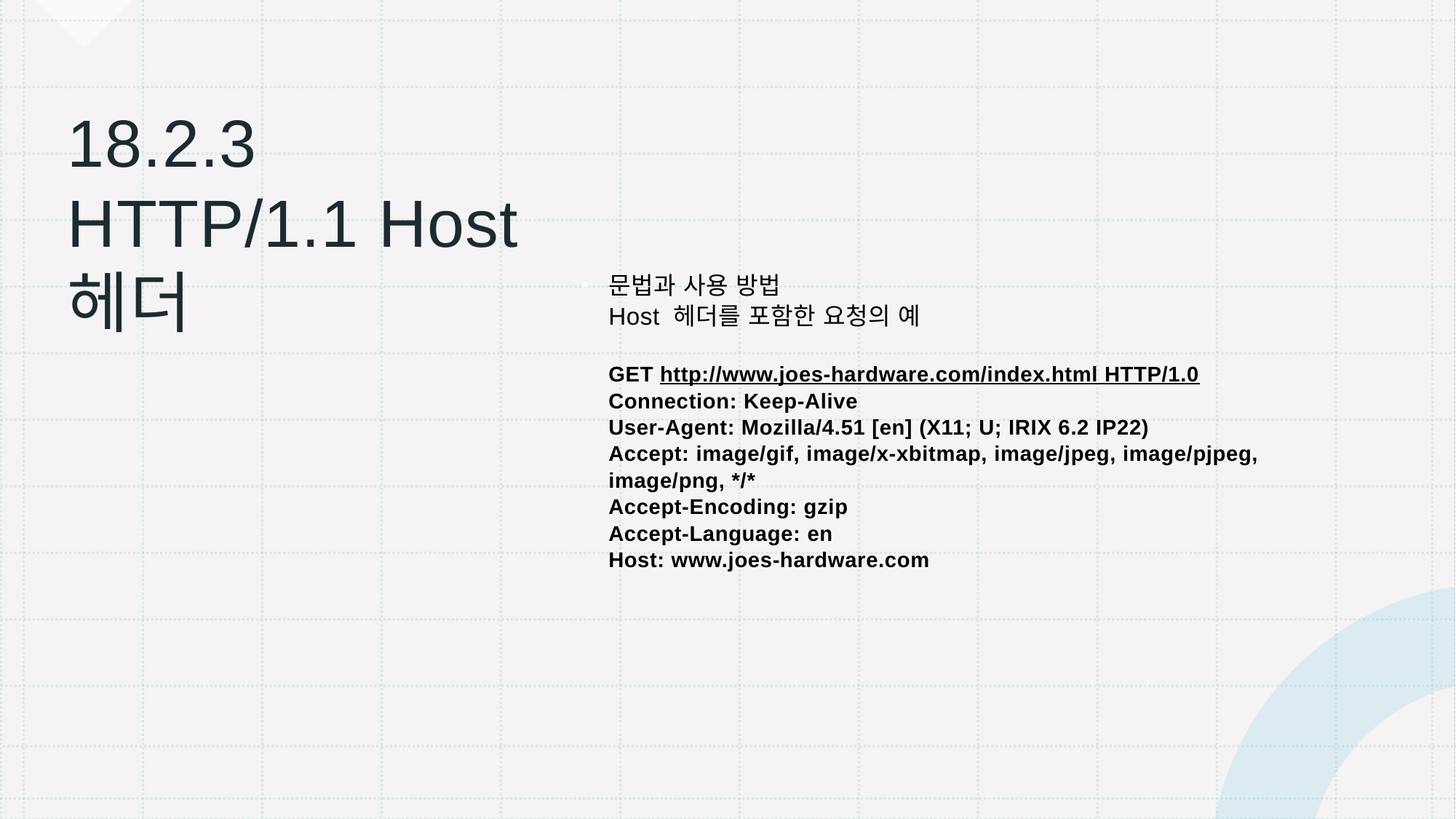

문법과 사용 방법
Host 헤더를 포함한 요청의 예
GET http://www.joes-hardware.com/index.html HTTP/1.0
Connection: Keep-Alive
User-Agent: Mozilla/4.51 [en] (X11; U; IRIX 6.2 IP22)
Accept: image/gif, image/x-xbitmap, image/jpeg, image/pjpeg, image/png, */*
Accept-Encoding: gzip
Accept-Language: en
Host: www.joes-hardware.com
# 18.2.3 HTTP/1.1 Host 헤더